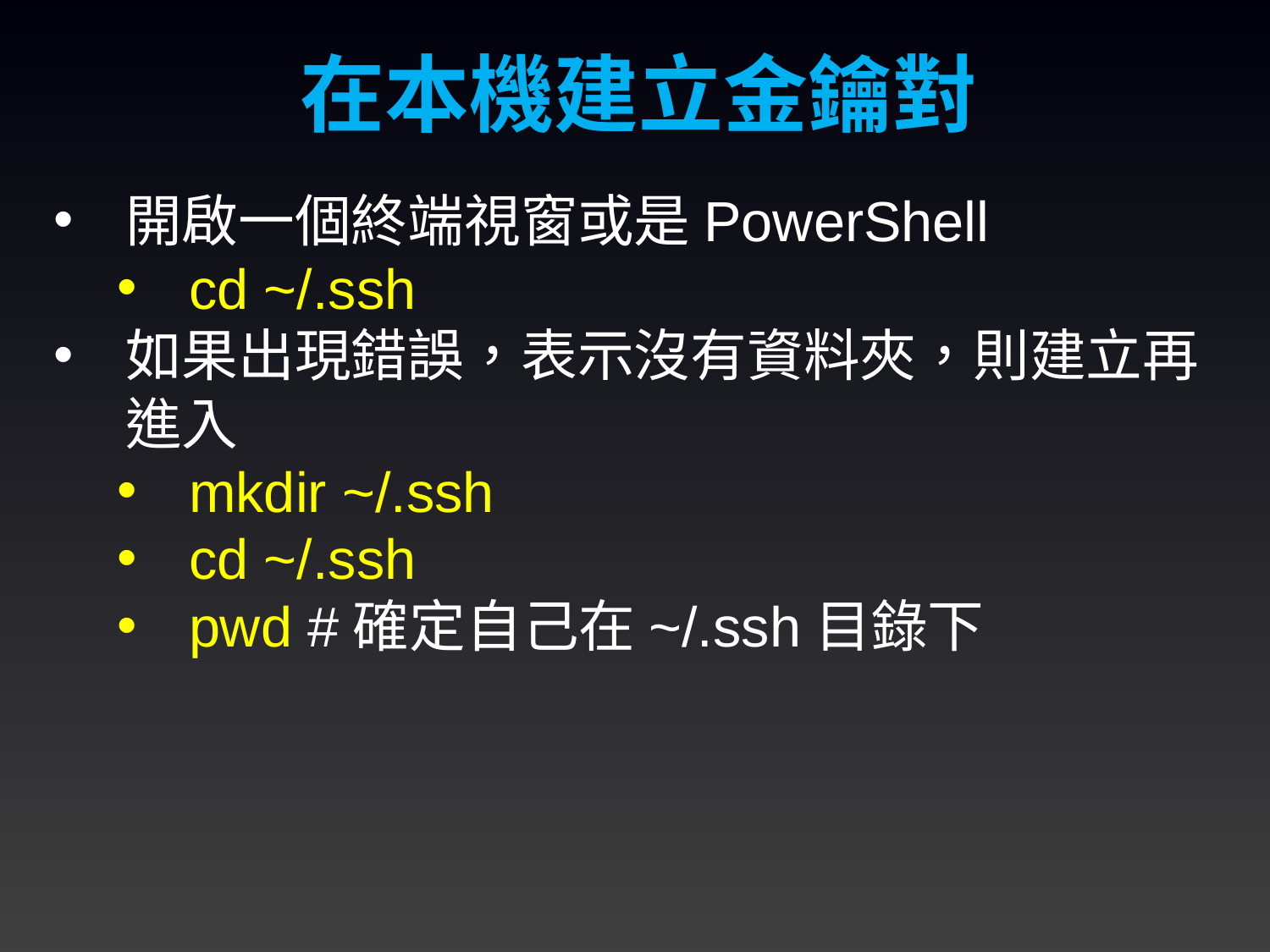

在本機建立金鑰對
開啟一個終端視窗或是PowerShell
cd ~/.ssh
如果出現錯誤，表示沒有資料夾，則建立再進入
mkdir ~/.ssh
cd ~/.ssh
pwd #確定自己在~/.ssh目錄下